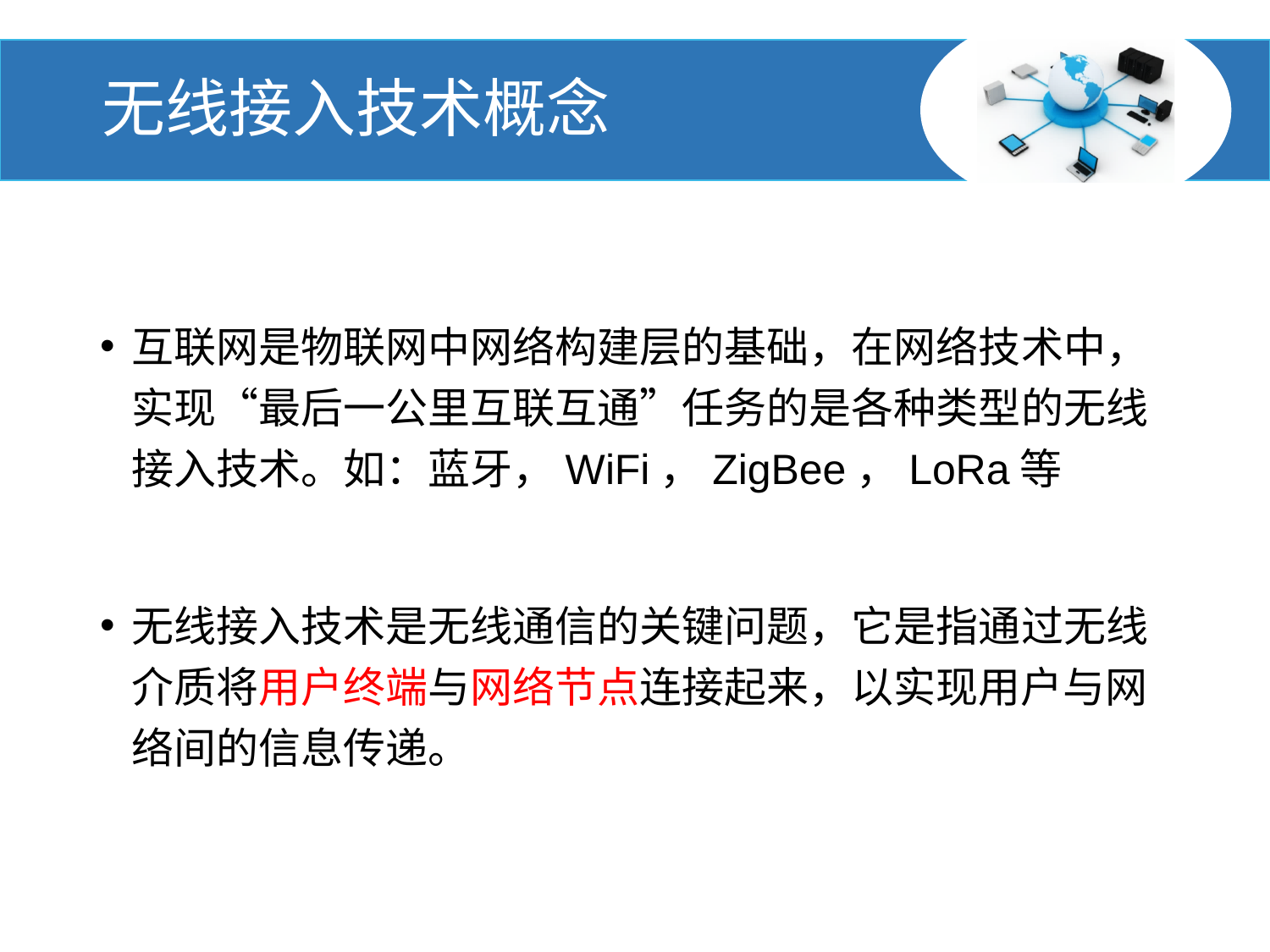

# 无线接入技术概念
互联网是物联网中网络构建层的基础，在网络技术中，实现“最后一公里互联互通”任务的是各种类型的无线接入技术。如：蓝牙，WiFi，ZigBee，LoRa等

无线接入技术是无线通信的关键问题，它是指通过无线介质将用户终端与网络节点连接起来，以实现用户与网络间的信息传递。